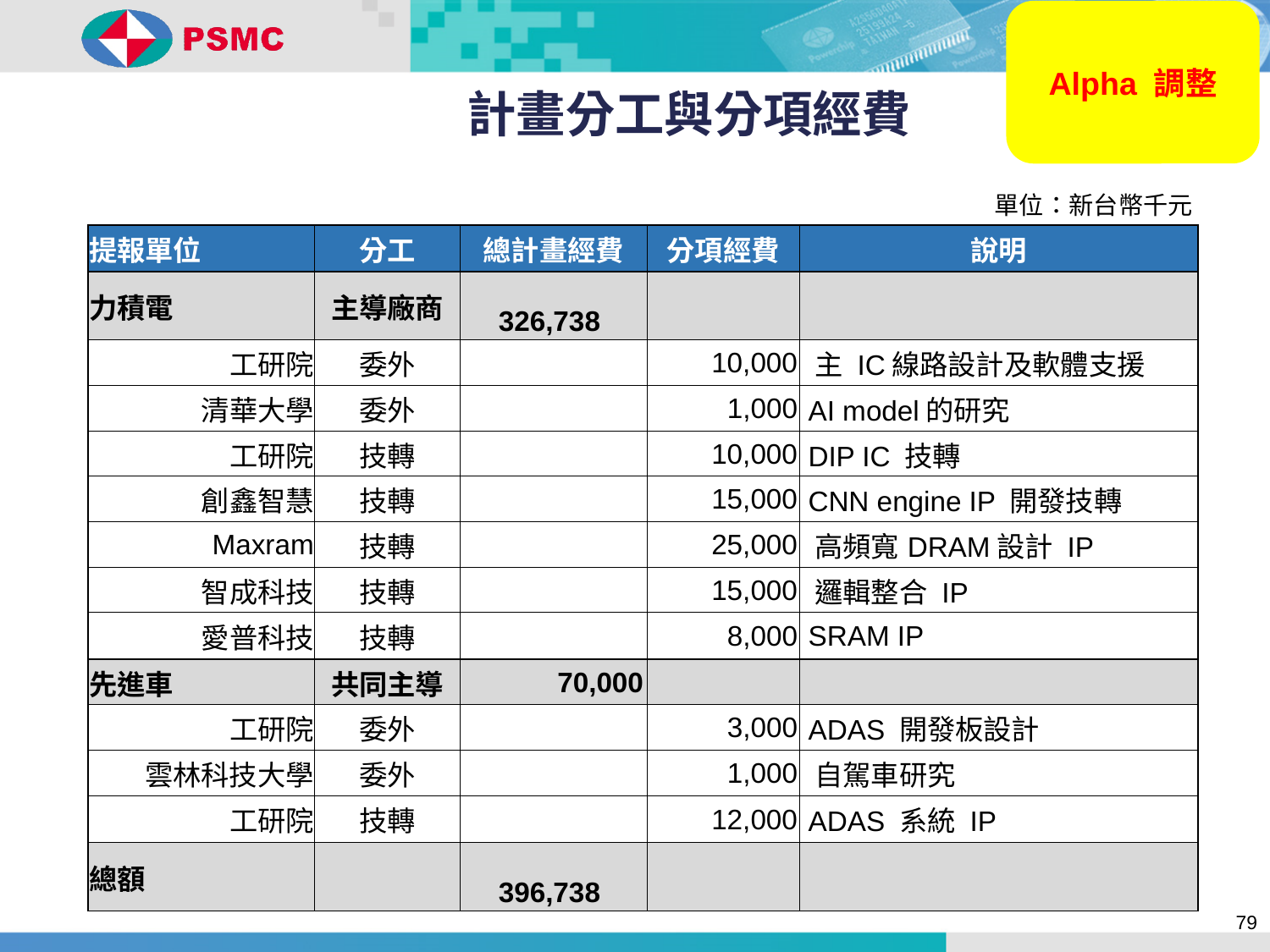

Alpha 調整
# 計畫分工與分項經費
單位：新台幣千元
| 提報單位 | 分工 | 總計畫經費 | 分項經費 | 說明 |
| --- | --- | --- | --- | --- |
| 力積電 | 主導廠商 | 326,738 |  |  |
| 工研院 | 委外 |  | 10,000 | 主 IC線路設計及軟體支援 |
| 清華大學 | 委外 |  | 1,000 | AI model的研究 |
| 工研院 | 技轉 |  | 10,000 | DIP IC 技轉 |
| 創鑫智慧 | 技轉 |  | 15,000 | CNN engine IP 開發技轉 |
| Maxram | 技轉 |  | 25,000 | 高頻寬DRAM設計 IP |
| 智成科技 | 技轉 |  | 15,000 | 邏輯整合 IP |
| 愛普科技 | 技轉 |  | 8,000 | SRAM IP |
| 先進車 | 共同主導 | 70,000 |  |  |
| 工研院 | 委外 |  | 3,000 | ADAS 開發板設計 |
| 雲林科技大學 | 委外 |  | 1,000 | 自駕車研究 |
| 工研院 | 技轉 |  | 12,000 | ADAS 系統 IP |
| 總額 |  | 396,738 |  |  |
79